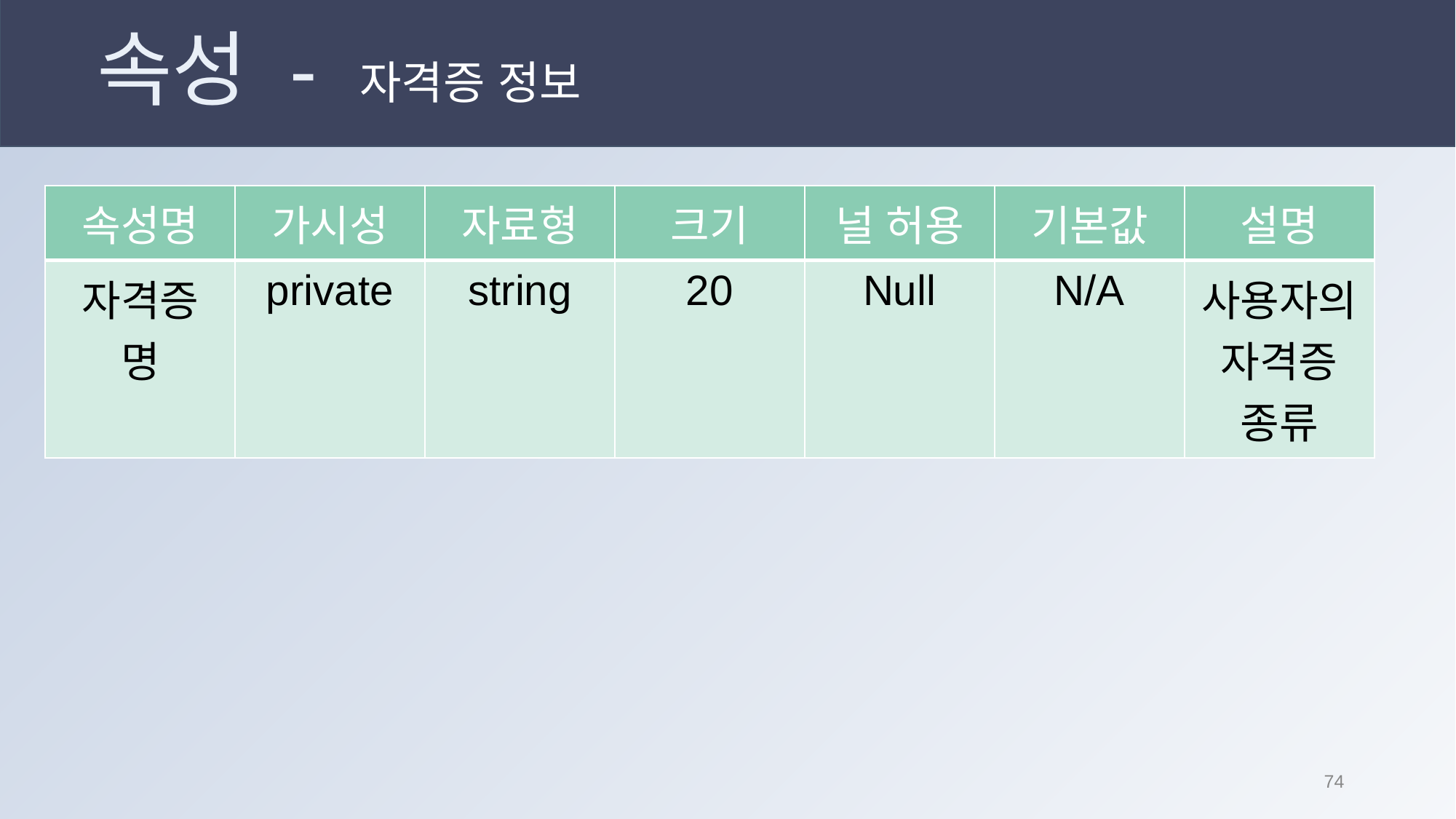

# 속성 - 자격증 정보

| 속성명 | 가시성 | 자료형 | 크기 | 널 허용 | 기본값 | 설명 |
| --- | --- | --- | --- | --- | --- | --- |
| 자격증 명 | private | string | 20 | Null | N/A | 사용자의 자격증 종류 |
74